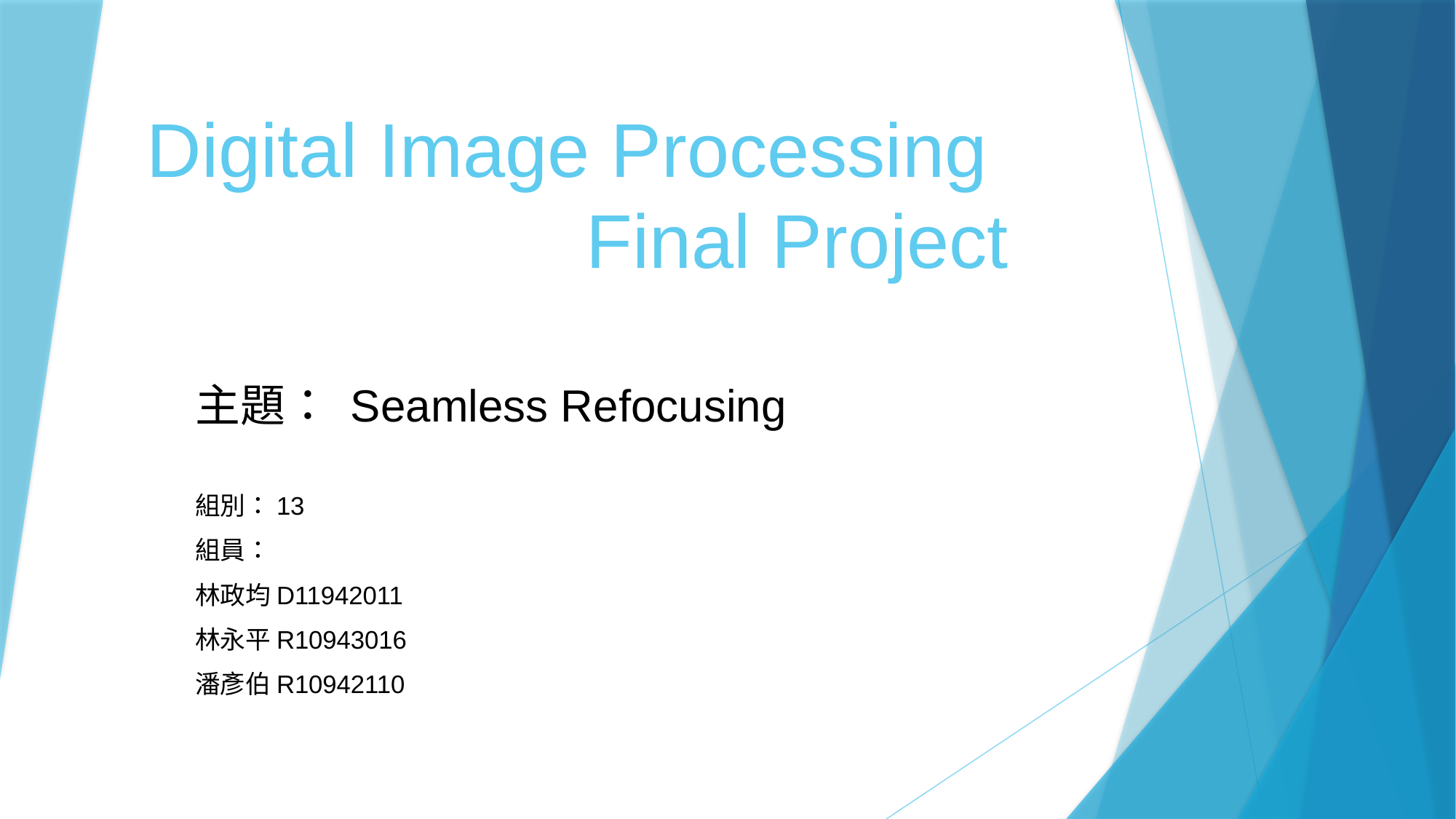

# Digital Image Processing Final Project
主題： Seamless Refocusing

組別：13
組員：
林政均D11942011
林永平R10943016
潘彥伯R10942110